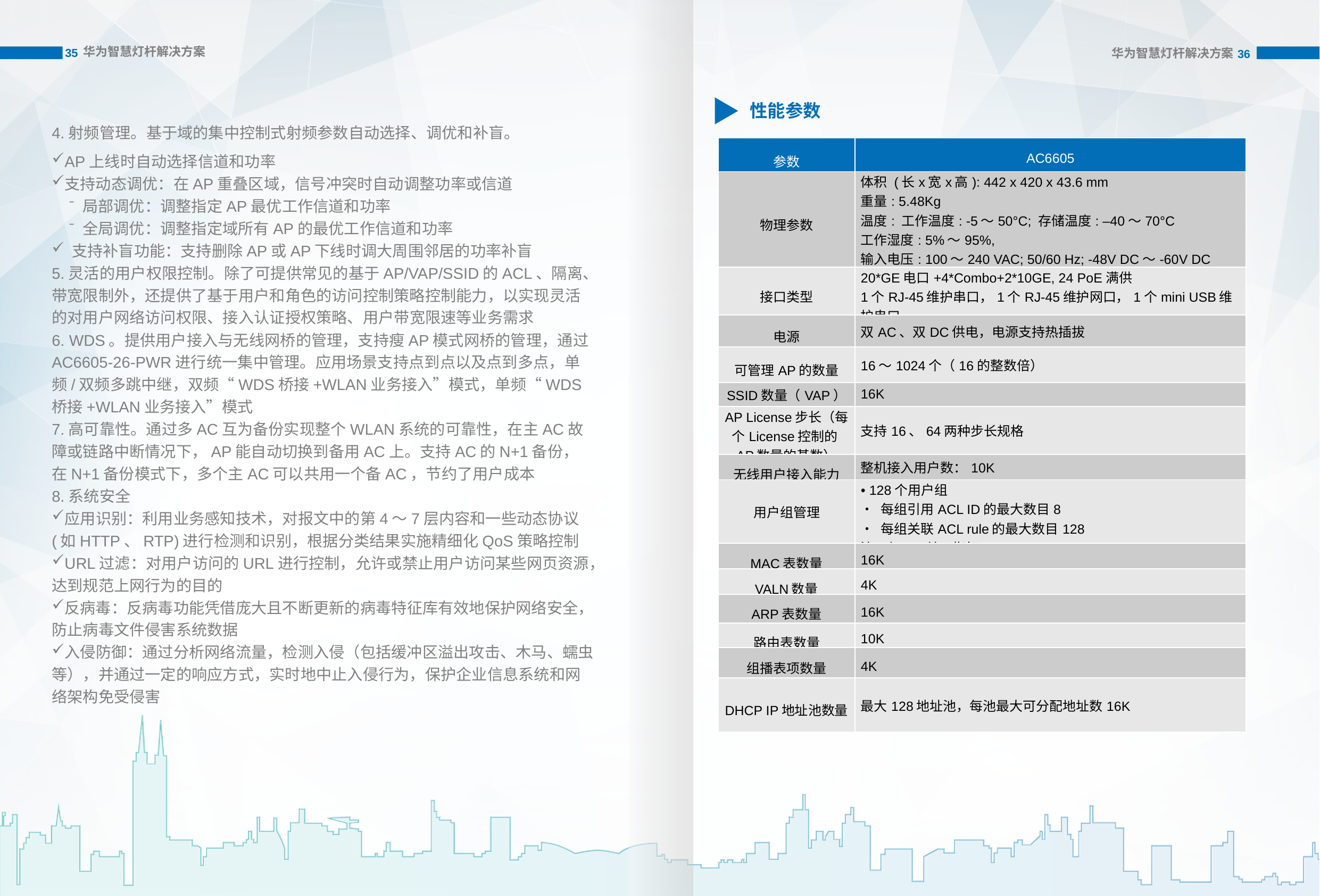

华为智慧灯杆解决方案
华为智慧灯杆解决方案
35
36

性能参数

4.射频管理。基于域的集中控制式射频参数自动选择、调优和补盲。
AP上线时自动选择信道和功率
支持动态调优：在AP重叠区域，信号冲突时自动调整功率或信道
    ˉ 局部调优：调整指定AP最优工作信道和功率
    ˉ 全局调优：调整指定域所有AP的最优工作信道和功率
 支持补盲功能：支持删除AP或AP下线时调大周围邻居的功率补盲
5.灵活的用户权限控制。除了可提供常见的基于AP/VAP/SSID的ACL、隔离、带宽限制外，还提供了基于用户和角色的访问控制策略控制能力，以实现灵活的对用户网络访问权限、接入认证授权策略、用户带宽限速等业务需求
6. WDS。提供用户接入与无线网桥的管理，支持瘦AP模式网桥的管理，通过AC6605-26-PWR进行统一集中管理。应用场景支持点到点以及点到多点，单频/双频多跳中继，双频“WDS桥接+WLAN业务接入”模式，单频“WDS桥接+WLAN业务接入”模式
7.高可靠性。通过多AC互为备份实现整个WLAN系统的可靠性，在主AC故障或链路中断情况下，AP能自动切换到备用AC上。支持AC的N+1备份，在N+1备份模式下，多个主AC可以共用一个备AC，节约了用户成本
8.系统安全
应用识别：利用业务感知技术，对报文中的第4～7层内容和一些动态协议(如HTTP、RTP)进行检测和识别，根据分类结果实施精细化QoS策略控制
URL过滤：对用户访问的URL进行控制，允许或禁止用户访问某些网页资源，达到规范上网行为的目的
反病毒：反病毒功能凭借庞大且不断更新的病毒特征库有效地保护网络安全，防止病毒文件侵害系统数据
入侵防御：通过分析网络流量，检测入侵（包括缓冲区溢出攻击、木马、蠕虫等），并通过一定的响应方式，实时地中止入侵行为，保护企业信息系统和网络架构免受侵害
| 参数 | AC6605 |
| --- | --- |
| 物理参数 | 体积 (长x宽x高): 442 x 420 x 43.6 mm 重量: 5.48Kg 温度: 工作温度: -5～50°C; 存储温度: –40～70°C 工作湿度: 5%～95%, 输入电压: 100～240 VAC; 50/60 Hz; -48V DC～-60V DC 最大功耗: 85W |
| 接口类型 | 20\*GE电口+4\*Combo+2\*10GE, 24 PoE满供 1个RJ-45维护串口，1个RJ-45维护网口，1个mini USB维护串口 |
| 电源 | 双AC、双DC供电，电源支持热插拔 |
| 可管理AP的数量 | 16～1024个（16的整数倍） |
| SSID数量（VAP） | 16K |
| AP License步长（每个License控制的AP数量的基数） | 支持16、64两种步长规格 |
| 无线用户接入能力 | 整机接入用户数：10K |
| 用户组管理 | • 128个用户组 • 每组引用ACL ID的最大数目8 • 每组关联ACL rule的最大数目128 注：仅AC单元指标 |
| MAC表数量 | 16K |
| VALN数量 | 4K |
| ARP表数量 | 16K |
| 路由表数量 | 10K |
| 组播表项数量 | 4K |
| DHCP IP地址池数量 | 最大128地址池，每池最大可分配地址数16K |